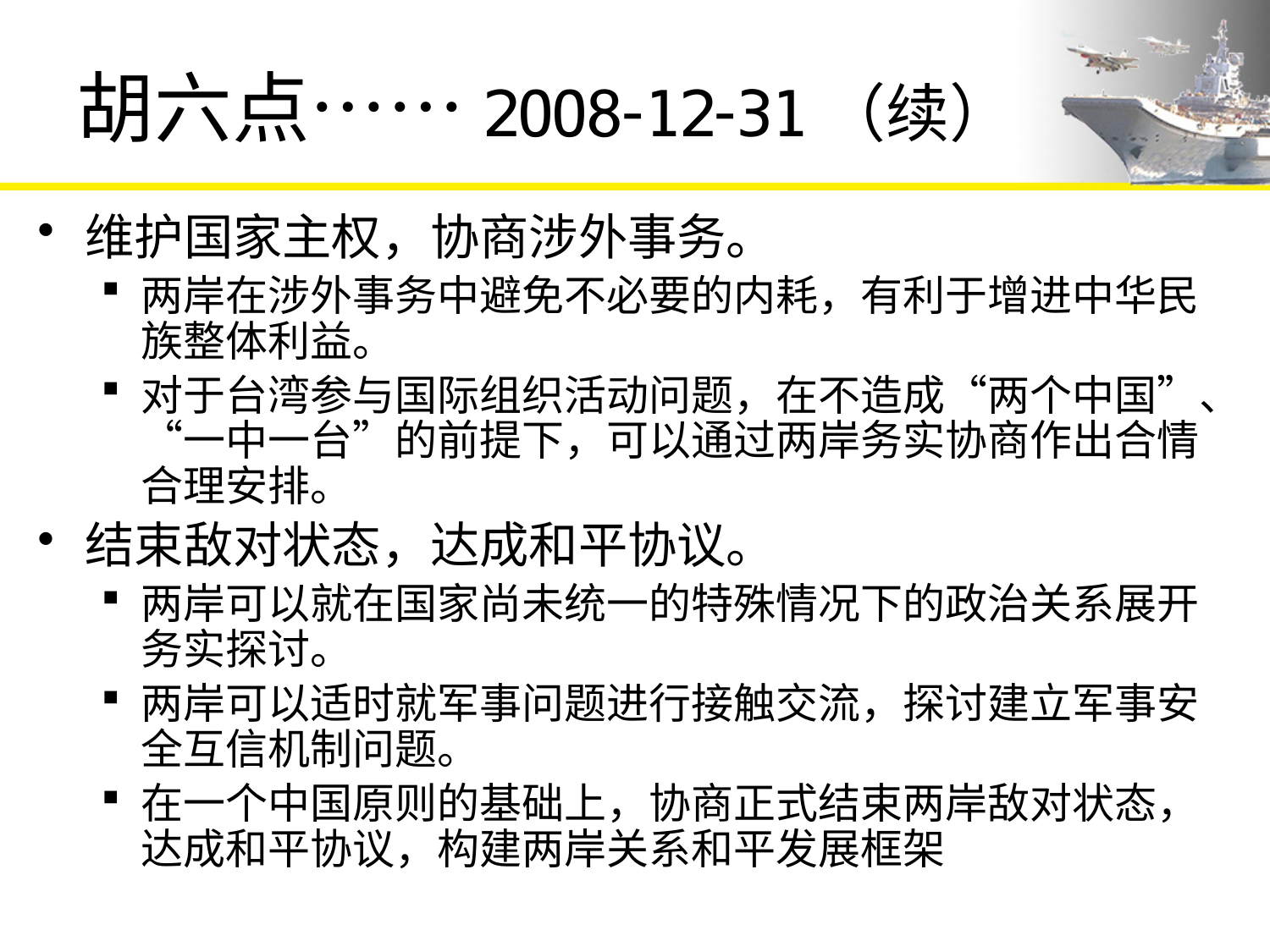

# 胡六点……2008-12-31（续）
维护国家主权，协商涉外事务。
两岸在涉外事务中避免不必要的内耗，有利于增进中华民族整体利益。
对于台湾参与国际组织活动问题，在不造成“两个中国”、“一中一台”的前提下，可以通过两岸务实协商作出合情合理安排。
结束敌对状态，达成和平协议。
两岸可以就在国家尚未统一的特殊情况下的政治关系展开务实探讨。
两岸可以适时就军事问题进行接触交流，探讨建立军事安全互信机制问题。
在一个中国原则的基础上，协商正式结束两岸敌对状态，达成和平协议，构建两岸关系和平发展框架